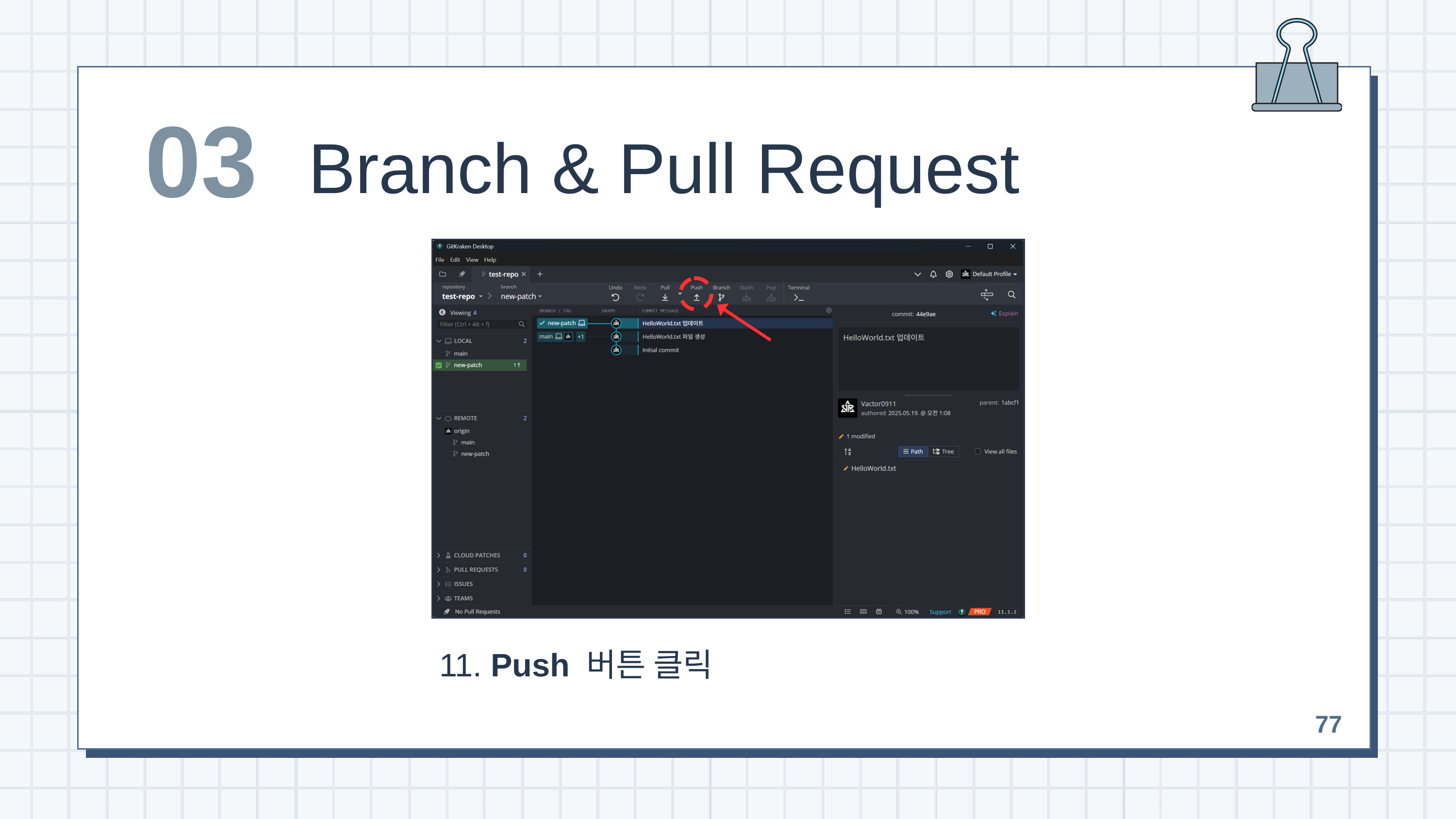

03
Branch & Pull Request

   11. Push 버튼 클릭
77